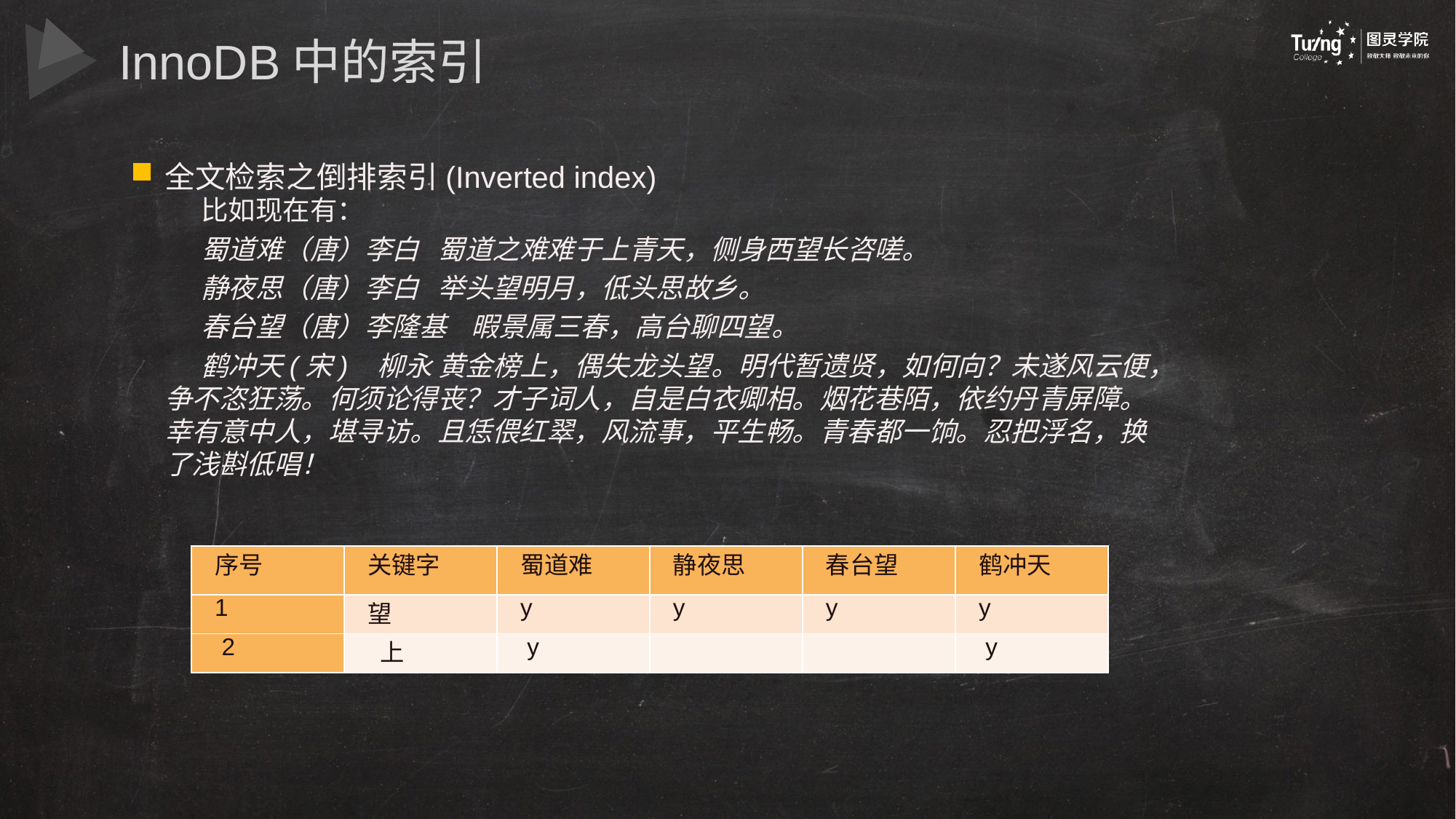

InnoDB中的索引
全文检索之倒排索引(Inverted index)
比如现在有：
蜀道难（唐）李白   蜀道之难难于上青天，侧身西望长咨嗟。
静夜思（唐）李白   举头望明月，低头思故乡。
春台望（唐）李隆基    暇景属三春，高台聊四望。
鹤冲天(宋)   柳永 黄金榜上，偶失龙头望。明代暂遗贤，如何向？未遂风云便，争不恣狂荡。何须论得丧？才子词人，自是白衣卿相。烟花巷陌，依约丹青屏障。幸有意中人，堪寻访。且恁偎红翠，风流事，平生畅。青春都一饷。忍把浮名，换了浅斟低唱！
| 序号 | 关键字 | 蜀道难 | 静夜思 | 春台望 | 鹤冲天 |
| --- | --- | --- | --- | --- | --- |
| 1 | 望 | y | y | y | y |
| 2 | 上 | y |  |  | y |